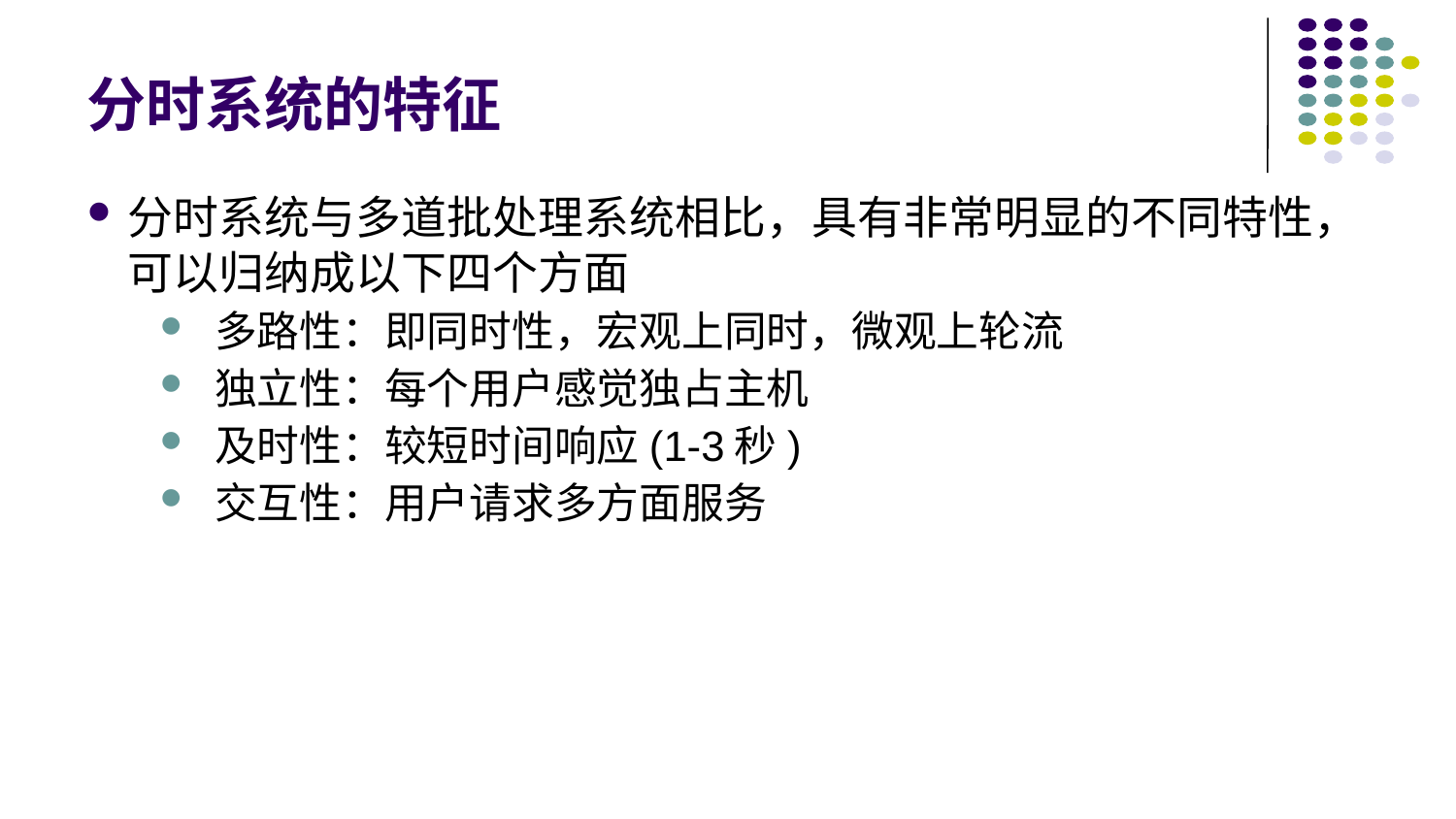

# 分时系统的特征
分时系统与多道批处理系统相比，具有非常明显的不同特性，可以归纳成以下四个方面
多路性：即同时性，宏观上同时，微观上轮流
独立性：每个用户感觉独占主机
及时性：较短时间响应(1-3秒)
交互性：用户请求多方面服务
32